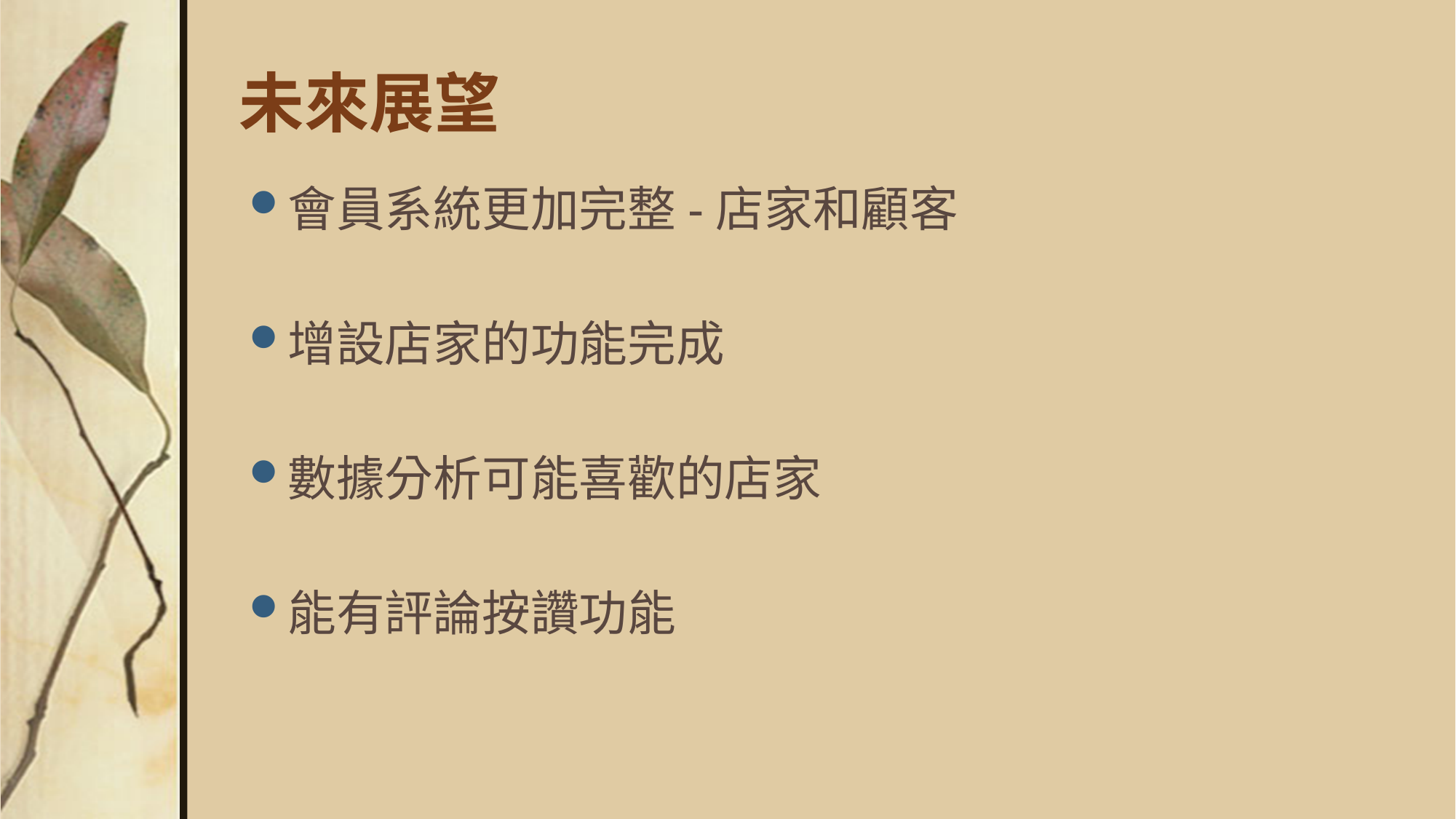

# 未來展望
會員系統更加完整-店家和顧客

增設店家的功能完成

數據分析可能喜歡的店家

能有評論按讚功能